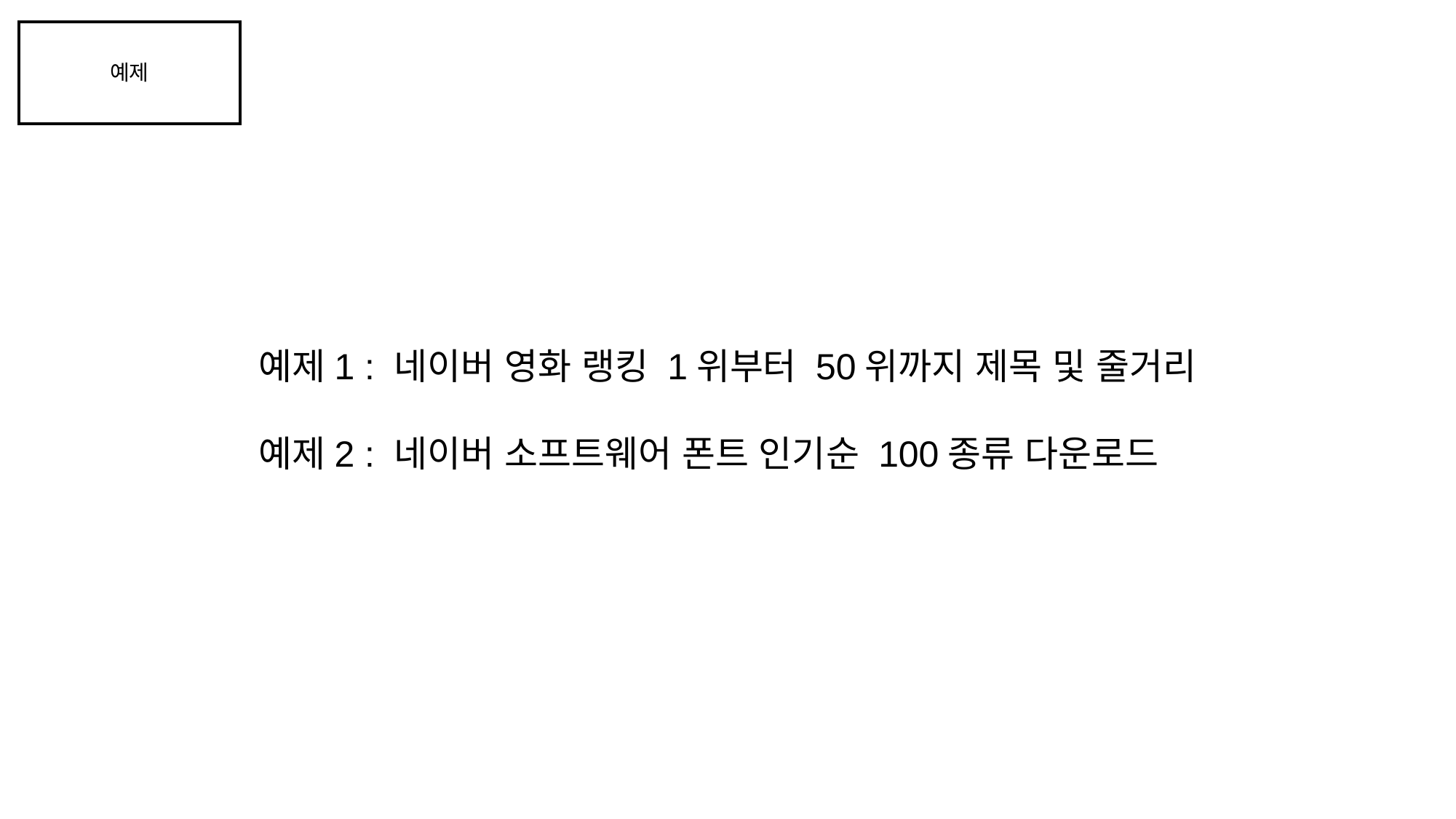

예제
예제1 : 네이버 영화 랭킹 1위부터 50위까지 제목 및 줄거리

예제2 : 네이버 소프트웨어 폰트 인기순 100종류 다운로드